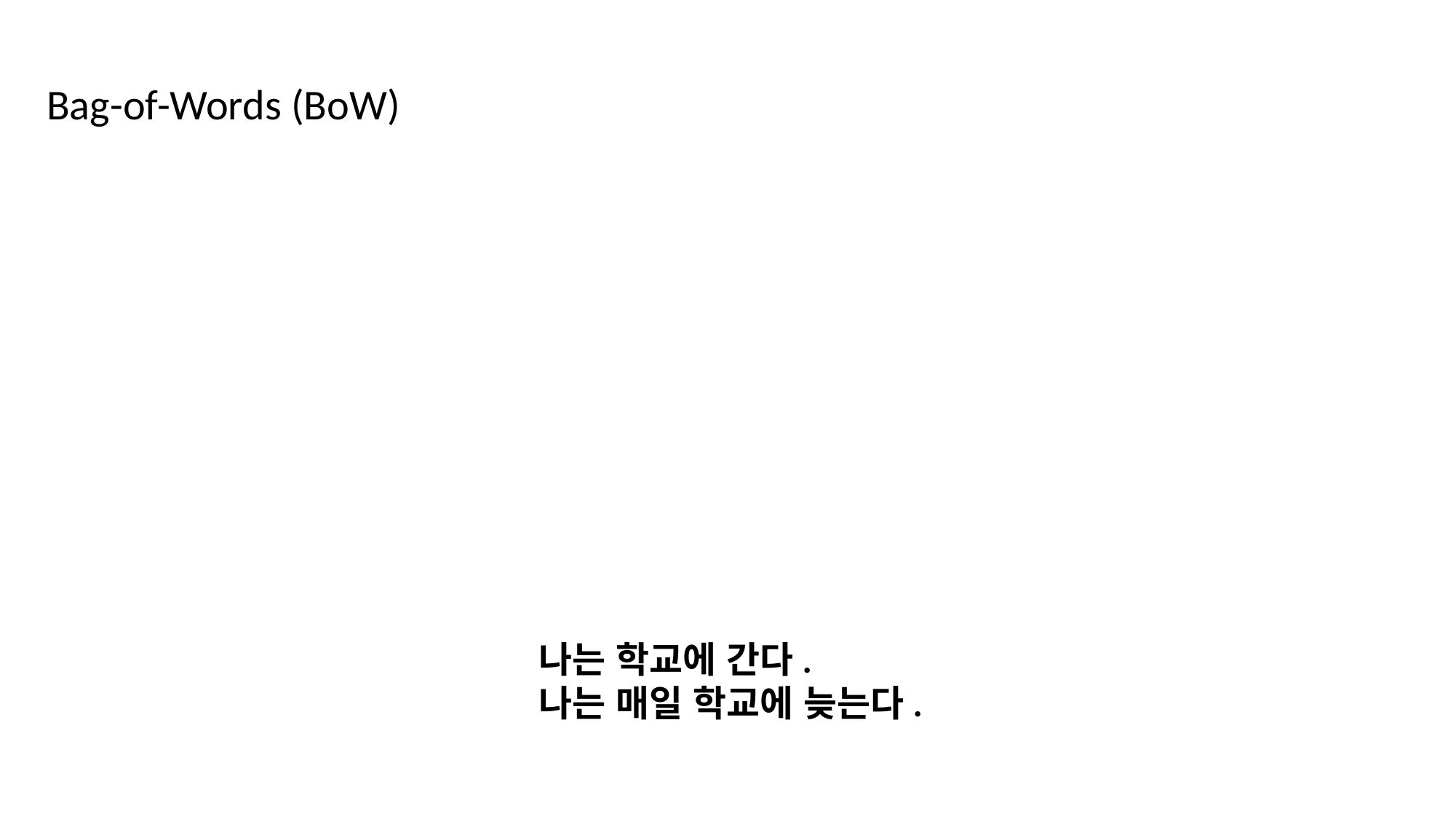

Bag-of-Words (BoW)
나는 학교에 간다.
나는 매일 학교에 늦는다.